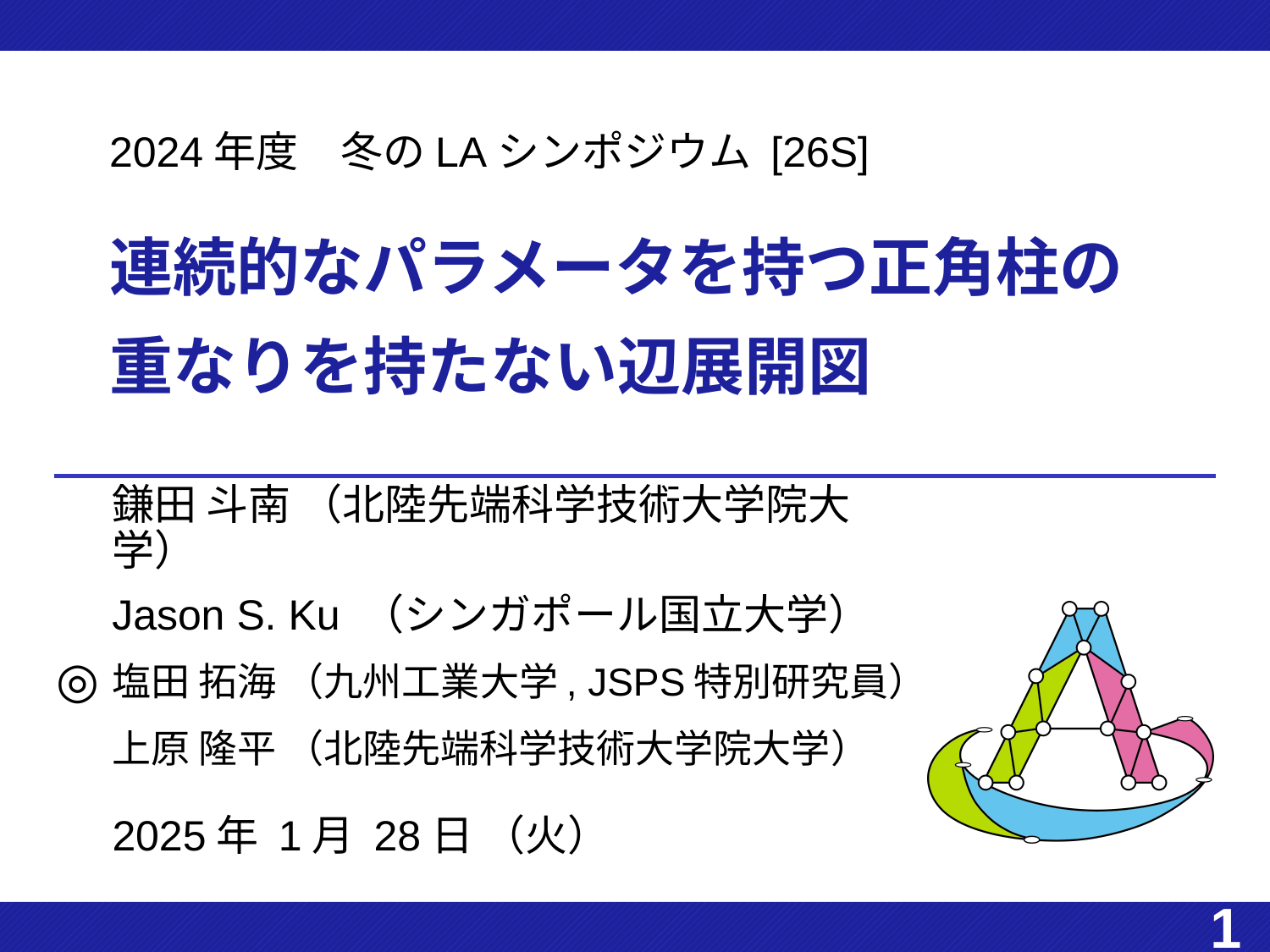

2024年度　冬のLAシンポジウム [26S]
# 連続的なパラメータを持つ正角柱の 重なりを持たない辺展開図
鎌田 斗南 （北陸先端科学技術大学院大学）
Jason S. Ku （シンガポール国立大学）
◎
塩田 拓海 （九州工業大学, JSPS特別研究員）
上原 隆平 （北陸先端科学技術大学院大学）
2025年 1月 28日 （火）
1